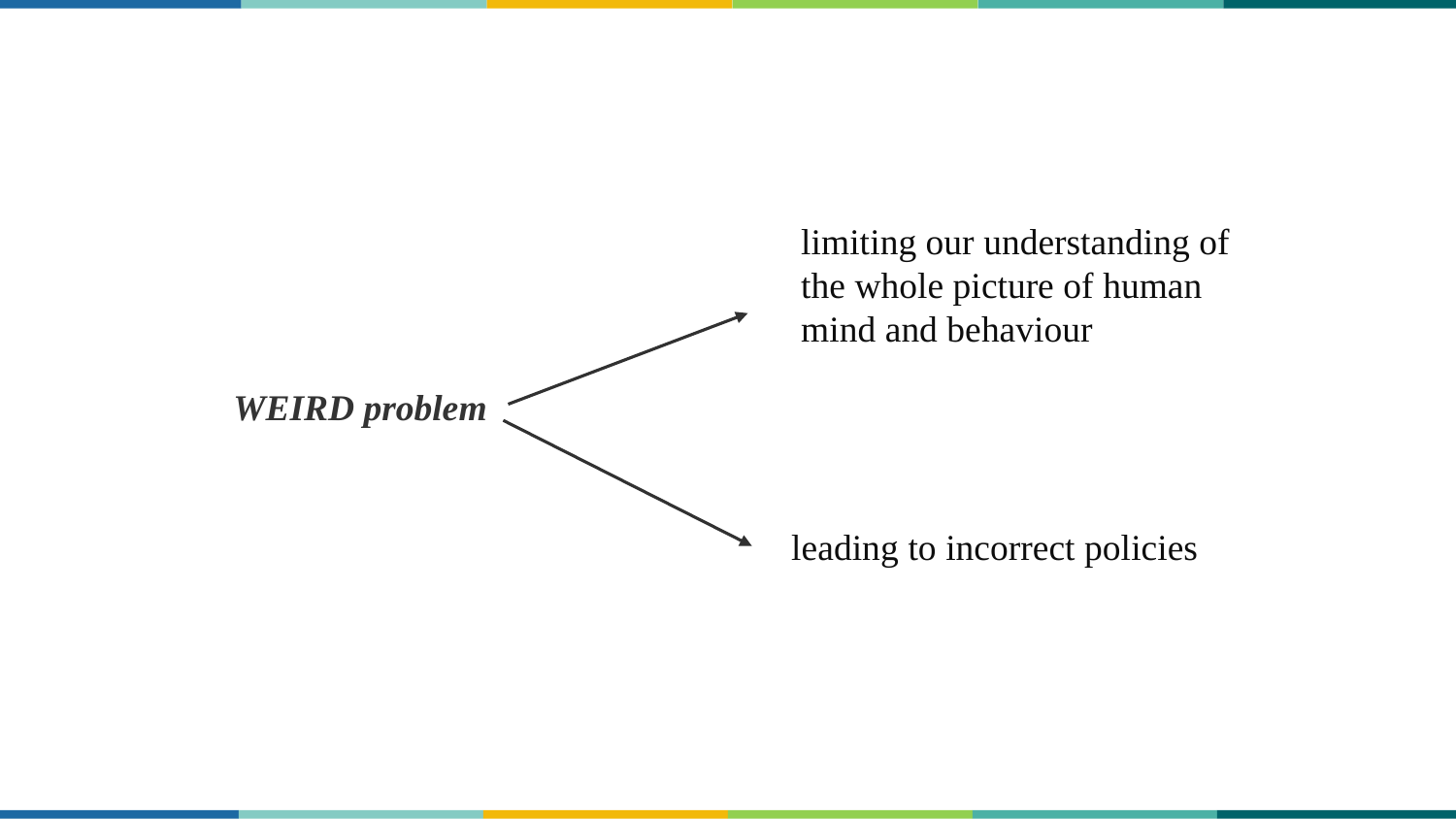

limiting our understanding of the whole picture of human mind and behaviour
WEIRD problem
leading to incorrect policies

华中师范大学研究生会